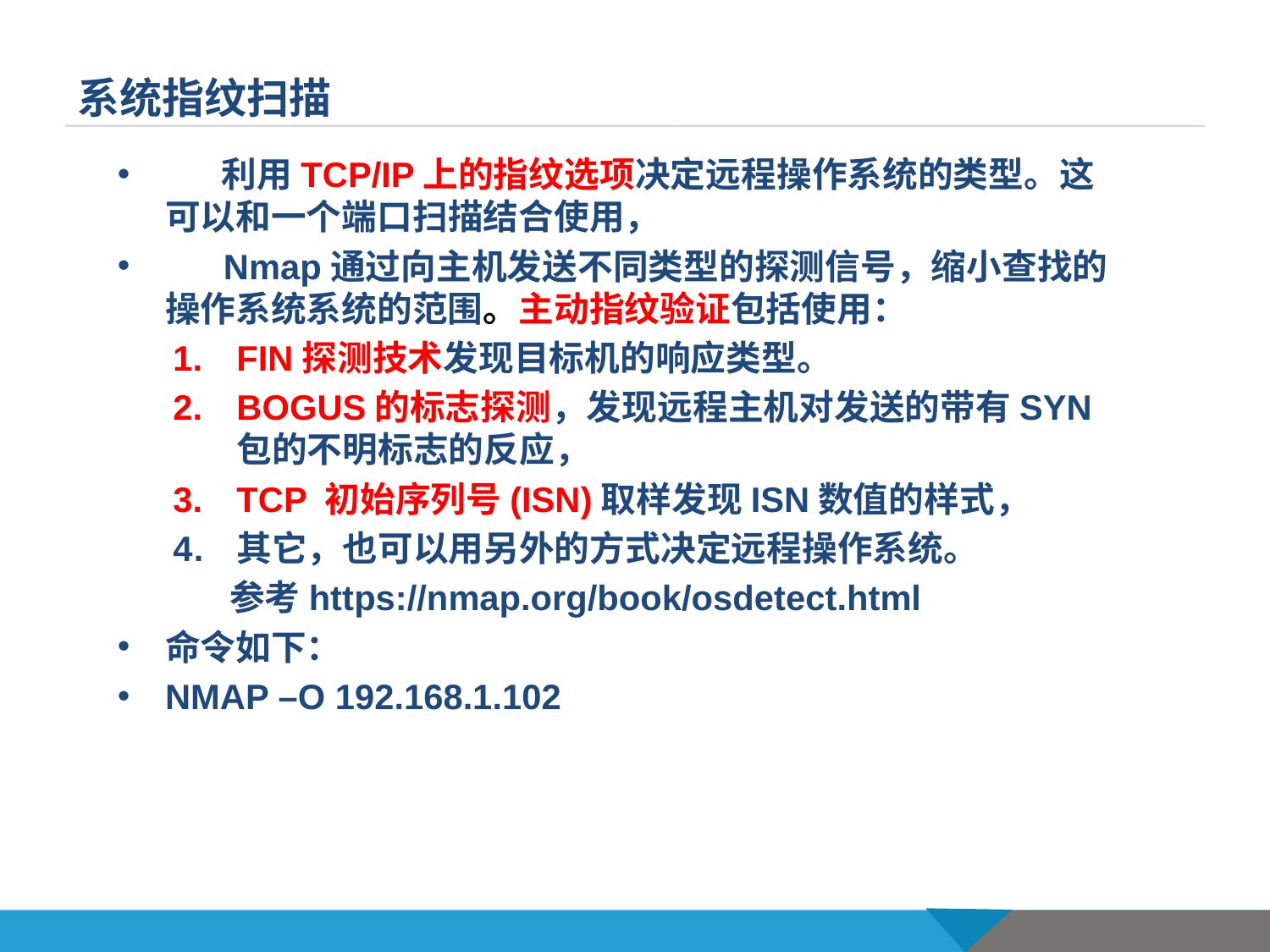

# 系统指纹扫描
      利用TCP/IP上的指纹选项决定远程操作系统的类型。这可以和一个端口扫描结合使用，
      Nmap通过向主机发送不同类型的探测信号，缩小查找的操作系统系统的范围。主动指纹验证包括使用：
FIN探测技术发现目标机的响应类型。
BOGUS的标志探测，发现远程主机对发送的带有SYN包的不明标志的反应，
TCP 初始序列号(ISN)取样发现ISN数值的样式，
其它，也可以用另外的方式决定远程操作系统。
      参考https://nmap.org/book/osdetect.html
命令如下：
NMAP –O 192.168.1.102